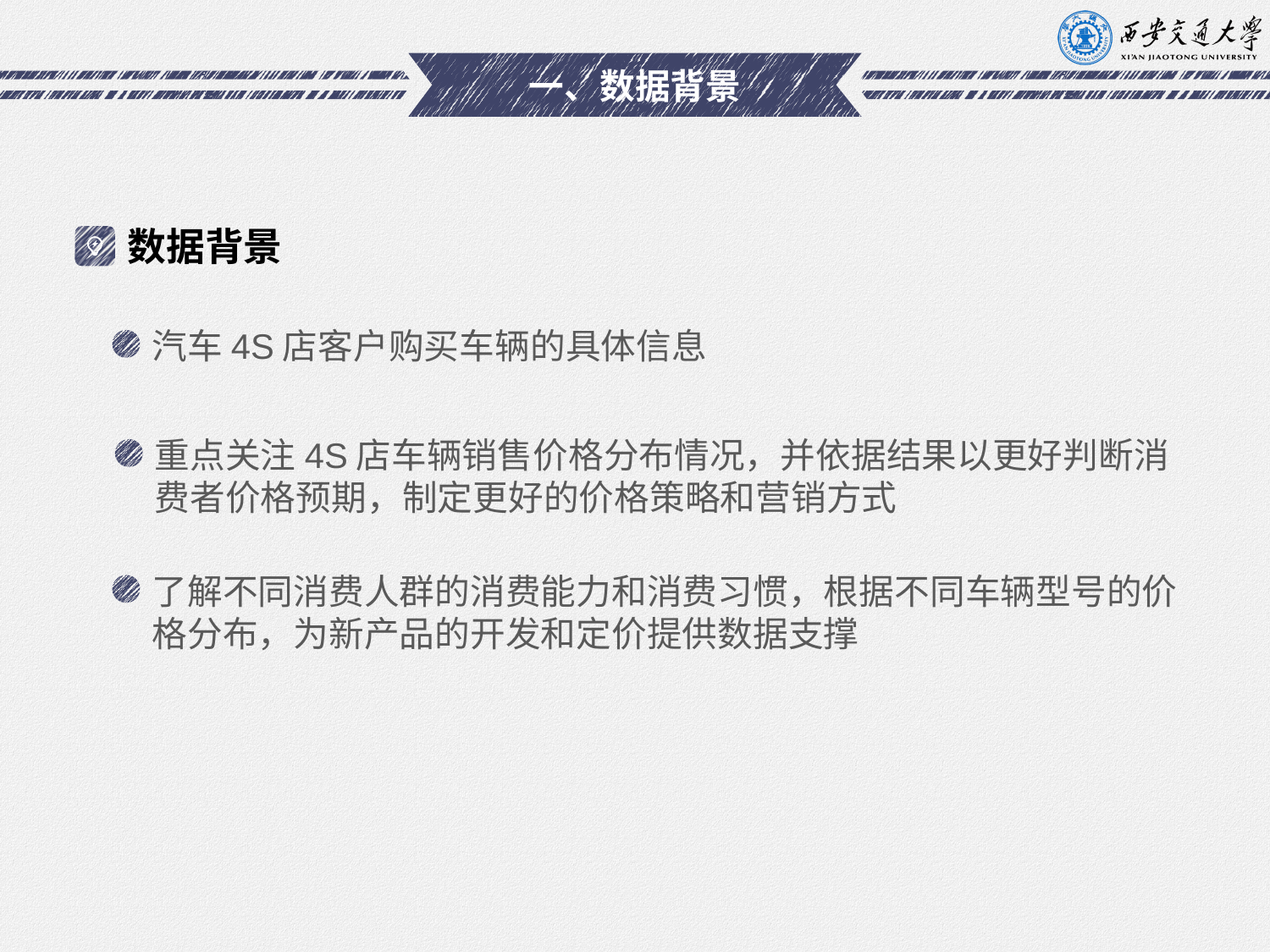

# 一、数据背景
数据背景

汽车4S店客户购买车辆的具体信息

重点关注4S店车辆销售价格分布情况，并依据结果以更好判断消费者价格预期，制定更好的价格策略和营销方式

了解不同消费人群的消费能力和消费习惯，根据不同车辆型号的价格分布，为新产品的开发和定价提供数据支撑